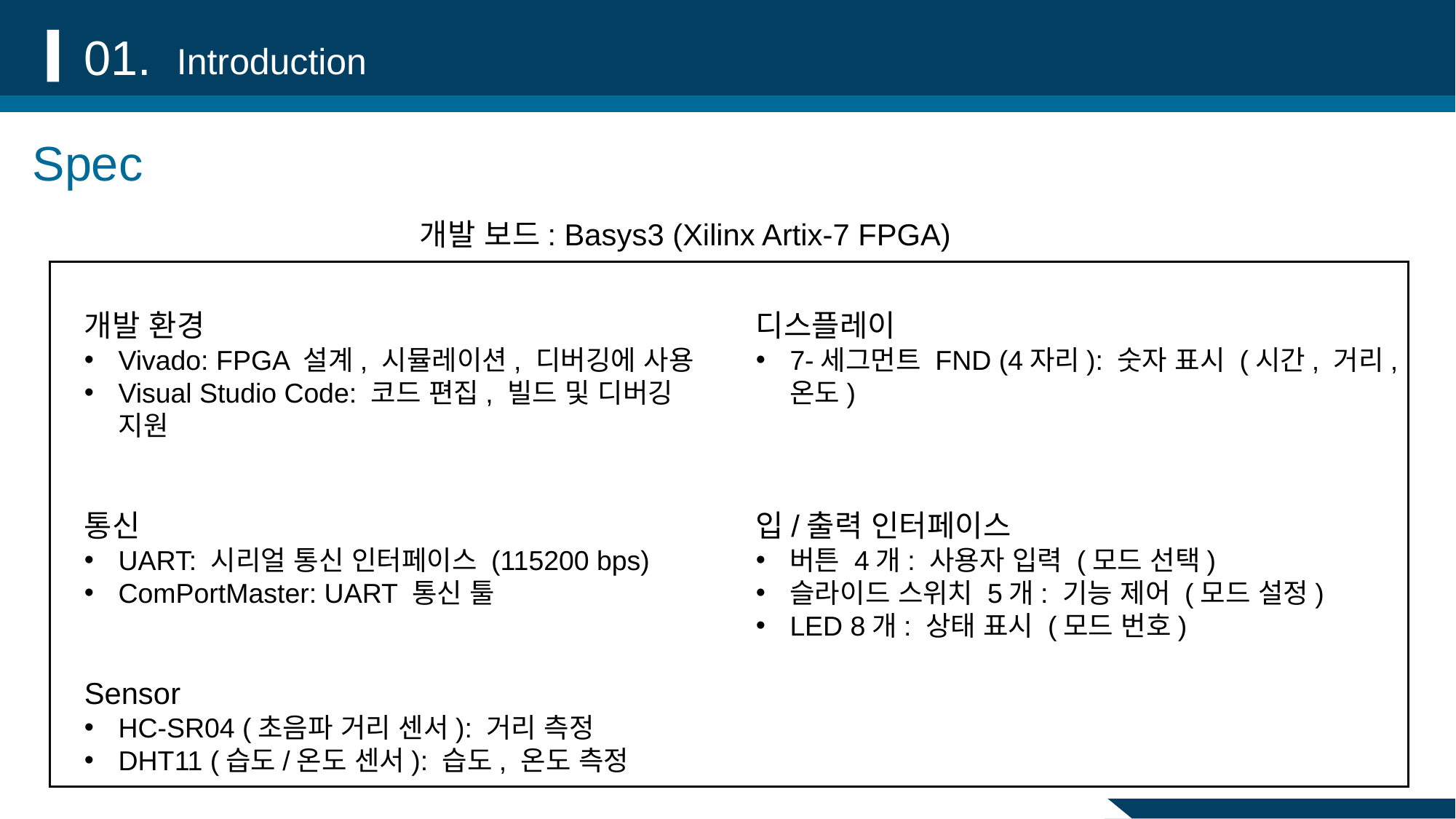

01.

Introduction

Spec
개발 보드: Basys3 (Xilinx Artix-7 FPGA)

개발 환경
Vivado: FPGA 설계, 시뮬레이션, 디버깅에 사용
Visual Studio Code: 코드 편집, 빌드 및 디버깅 지원

통신
UART: 시리얼 통신 인터페이스 (115200 bps)
ComPortMaster: UART 통신 툴

Sensor
HC-SR04 (초음파 거리 센서): 거리 측정
DHT11 (습도/온도 센서): 습도, 온도 측정

디스플레이
7-세그먼트 FND (4자리): 숫자 표시 (시간, 거리, 온도)

입/출력 인터페이스
버튼 4개: 사용자 입력 (모드 선택)
슬라이드 스위치 5개: 기능 제어 (모드 설정)
LED 8개: 상태 표시 (모드 번호)